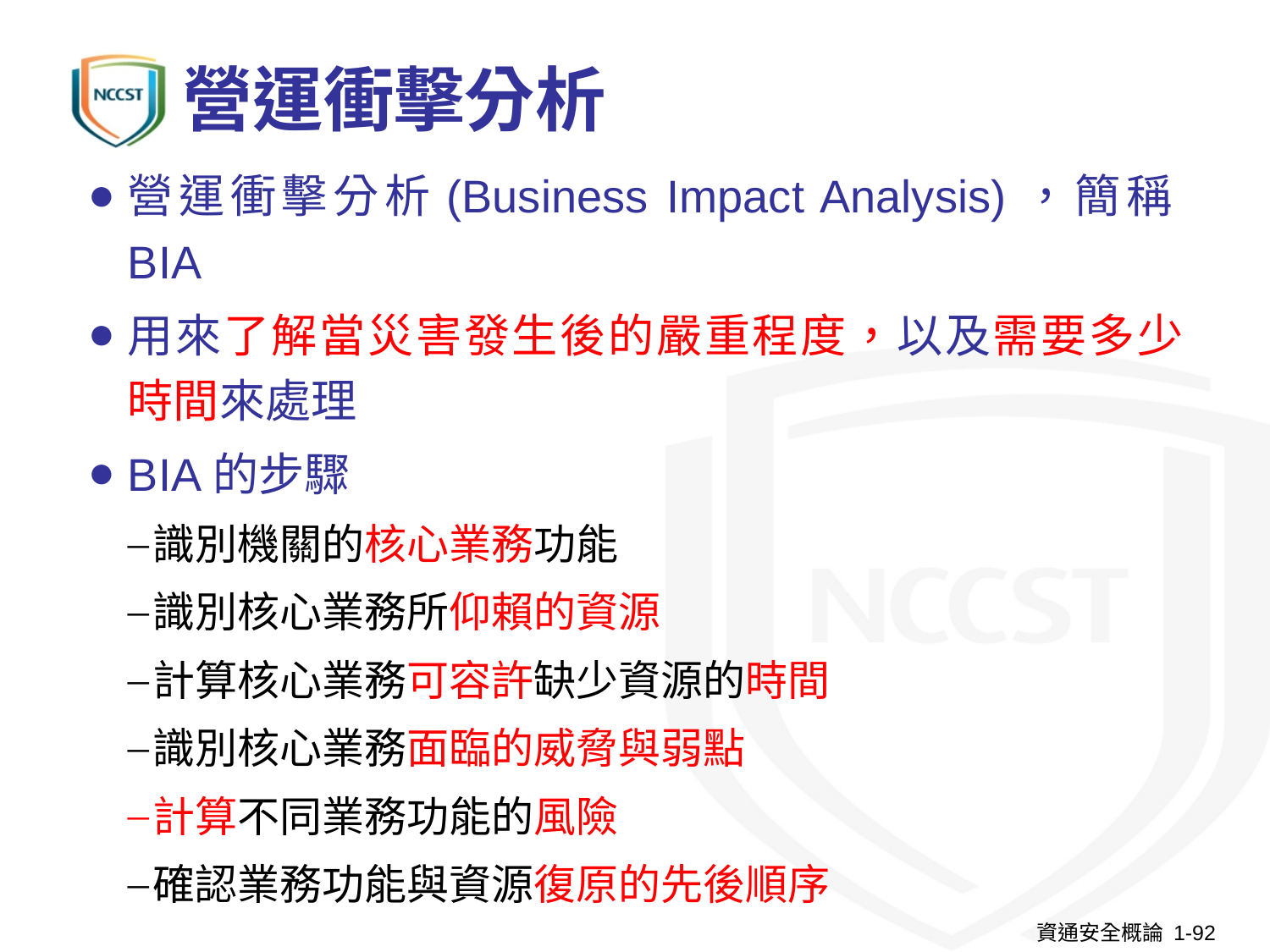

# 營運衝擊分析
營運衝擊分析(Business Impact Analysis)，簡稱BIA
用來了解當災害發生後的嚴重程度，以及需要多少時間來處理
BIA的步驟
識別機關的核心業務功能
識別核心業務所仰賴的資源
計算核心業務可容許缺少資源的時間
識別核心業務面臨的威脅與弱點
計算不同業務功能的風險
確認業務功能與資源復原的先後順序